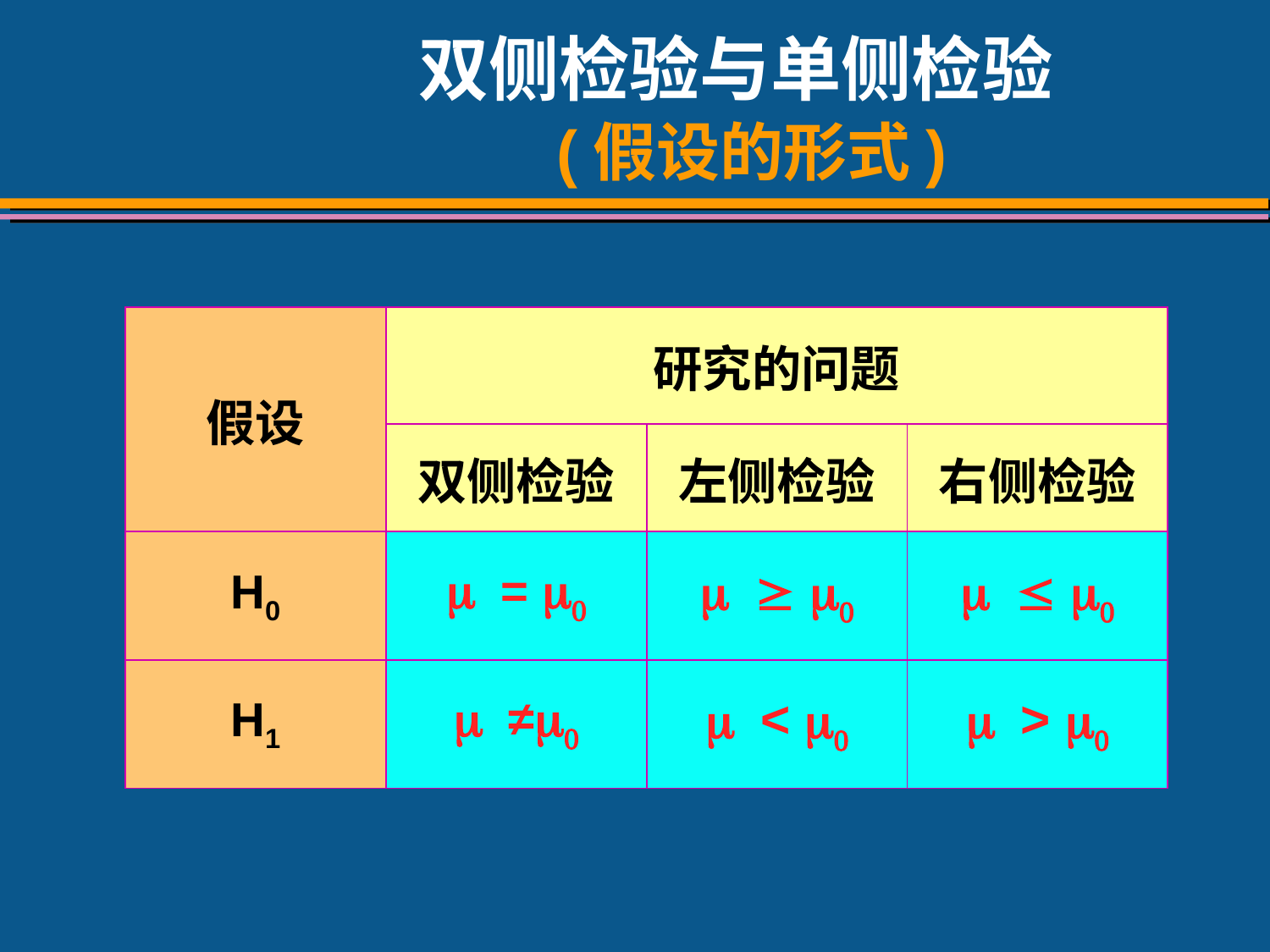

# 双侧检验与单侧检验 (假设的形式)
| 假设 | 研究的问题 |  |  |
| --- | --- | --- | --- |
|  | 双侧检验 | 左侧检验 | 右侧检验 |
| H0 | μ = μ0 | μ ≥ μ0 | μ ≤ μ0 |
| H1 | μ ≠μ0 | μ < μ0 | μ > μ0 |